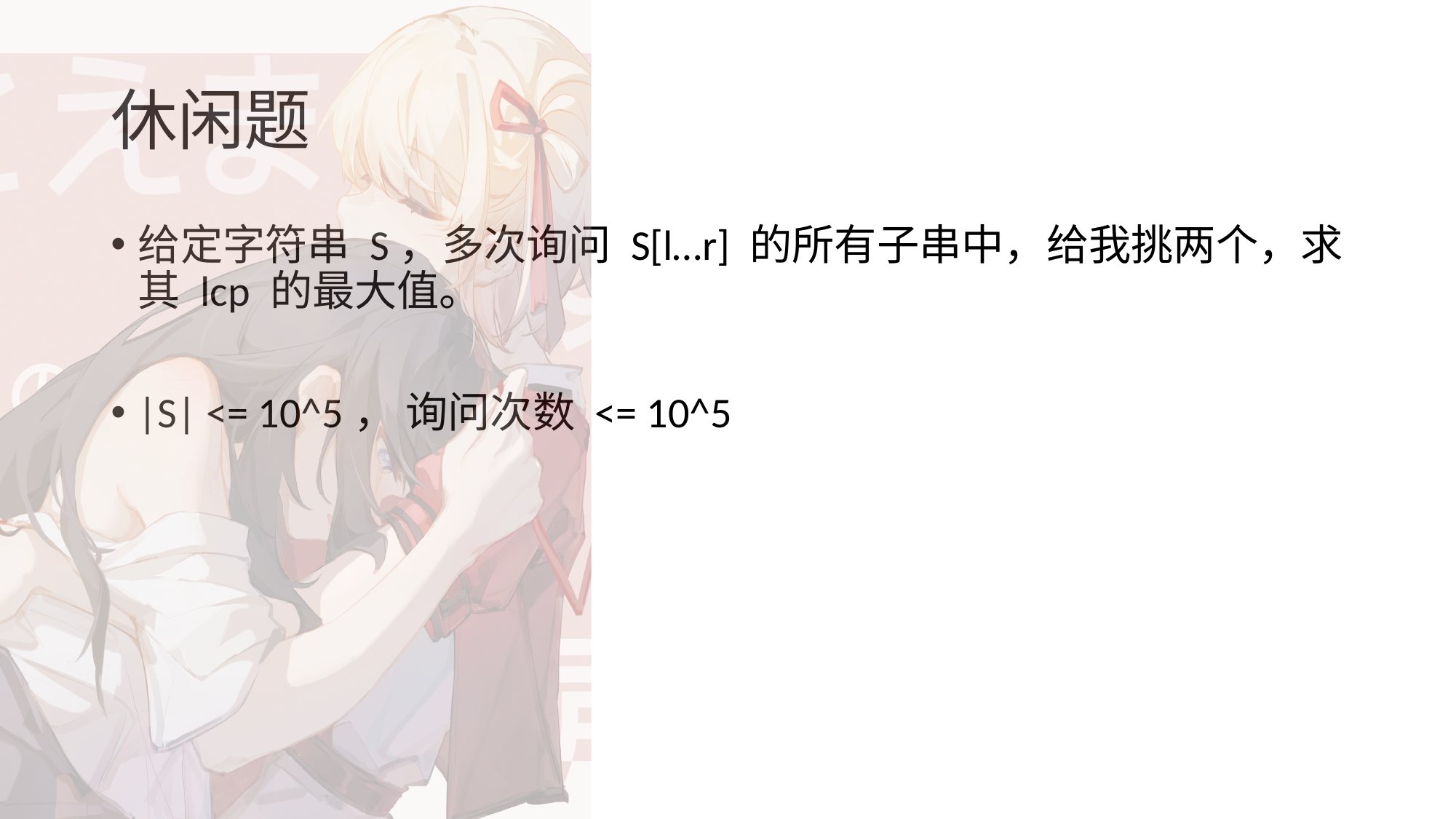

# 休闲题
给定字符串 S，多次询问 S[l…r] 的所有子串中，给我挑两个，求其 lcp 的最大值。

|S| <= 10^5， 询问次数 <= 10^5